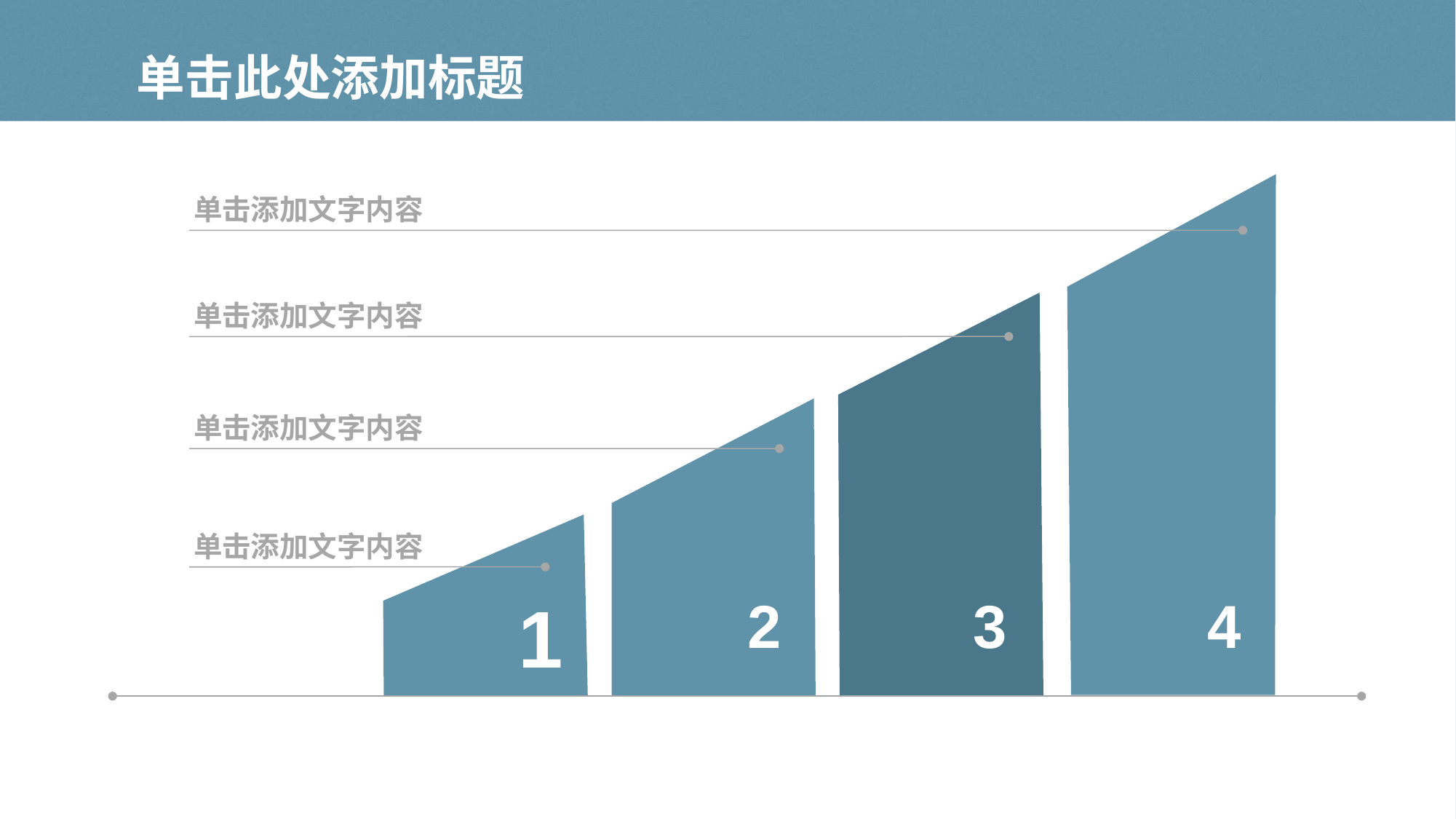

# 单击此处添加标题

4
单击添加文字内容

单击添加文字内容

3

2
单击添加文字内容

1
单击添加文字内容